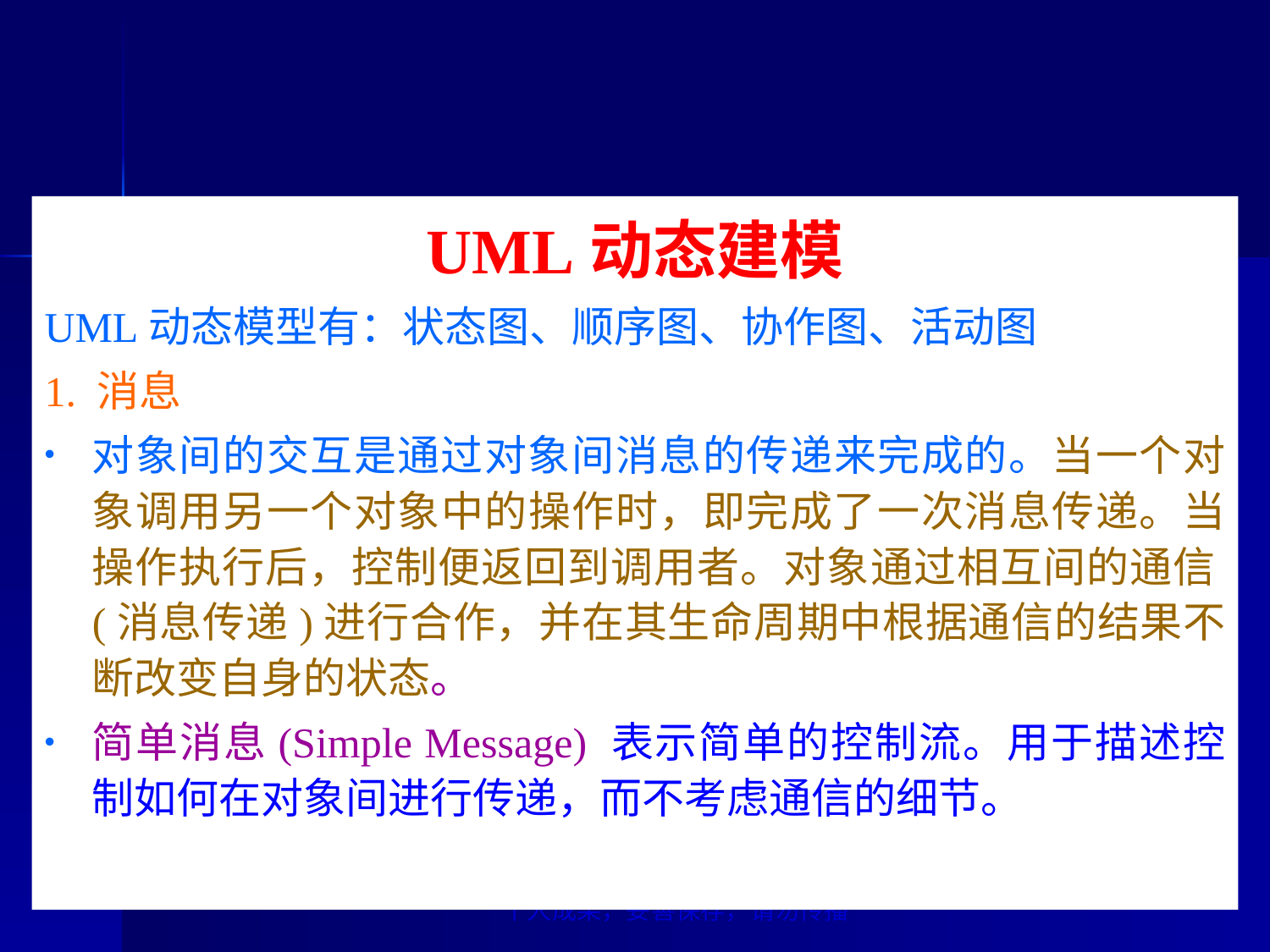

UML动态建模
UML动态模型有：状态图、顺序图、协作图、活动图
1. 消息
对象间的交互是通过对象间消息的传递来完成的。当一个对象调用另一个对象中的操作时，即完成了一次消息传递。当操作执行后，控制便返回到调用者。对象通过相互间的通信(消息传递)进行合作，并在其生命周期中根据通信的结果不断改变自身的状态。
简单消息(Simple Message) 表示简单的控制流。用于描述控制如何在对象间进行传递，而不考虑通信的细节。

个人成果，妥善保存，请勿传播